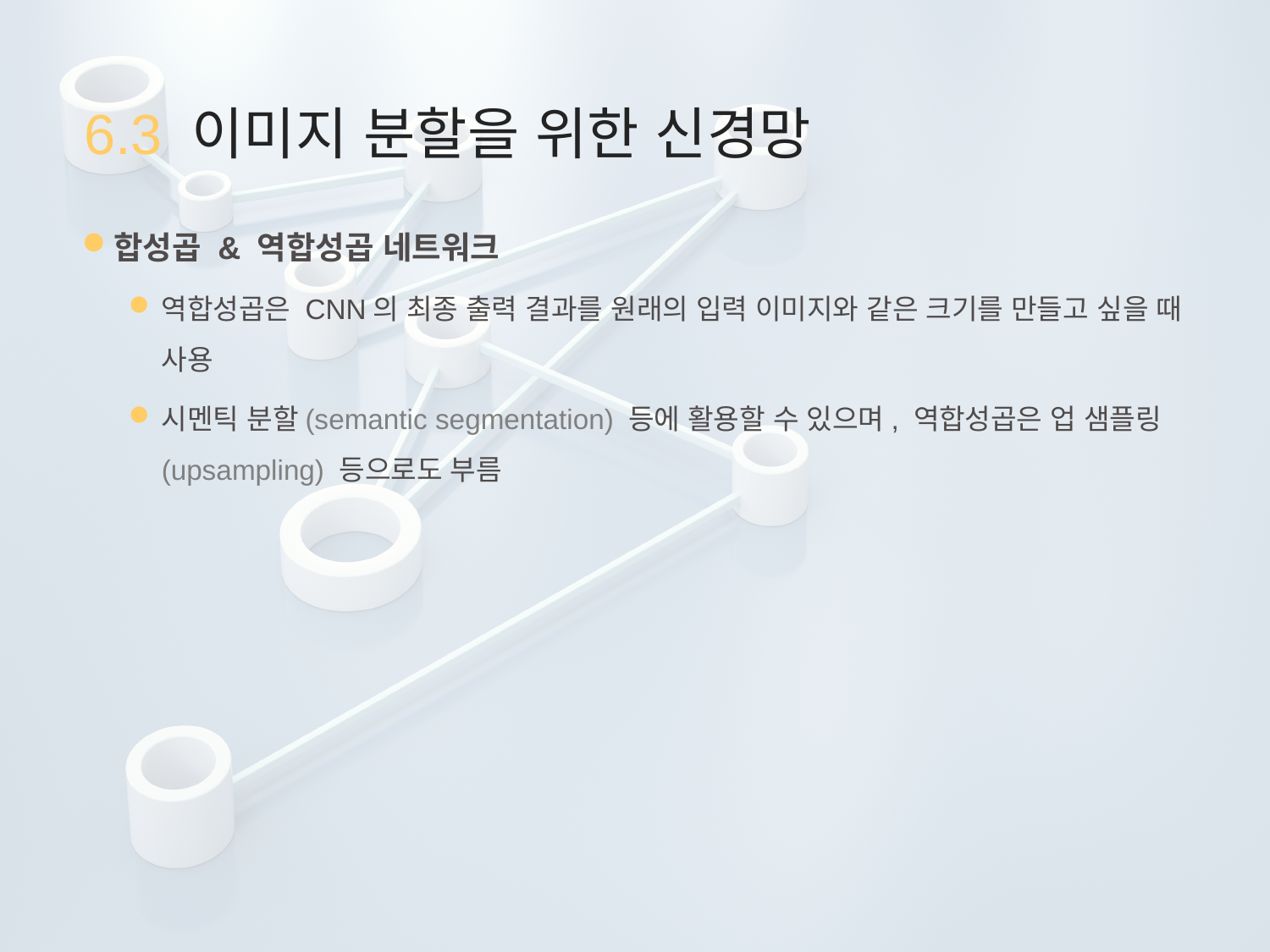

# 6.3 이미지 분할을 위한 신경망
합성곱 & 역합성곱 네트워크
역합성곱은 CNN의 최종 출력 결과를 원래의 입력 이미지와 같은 크기를 만들고 싶을 때 사용
시멘틱 분할(semantic segmentation) 등에 활용할 수 있으며, 역합성곱은 업 샘플링(upsampling) 등으로도 부름